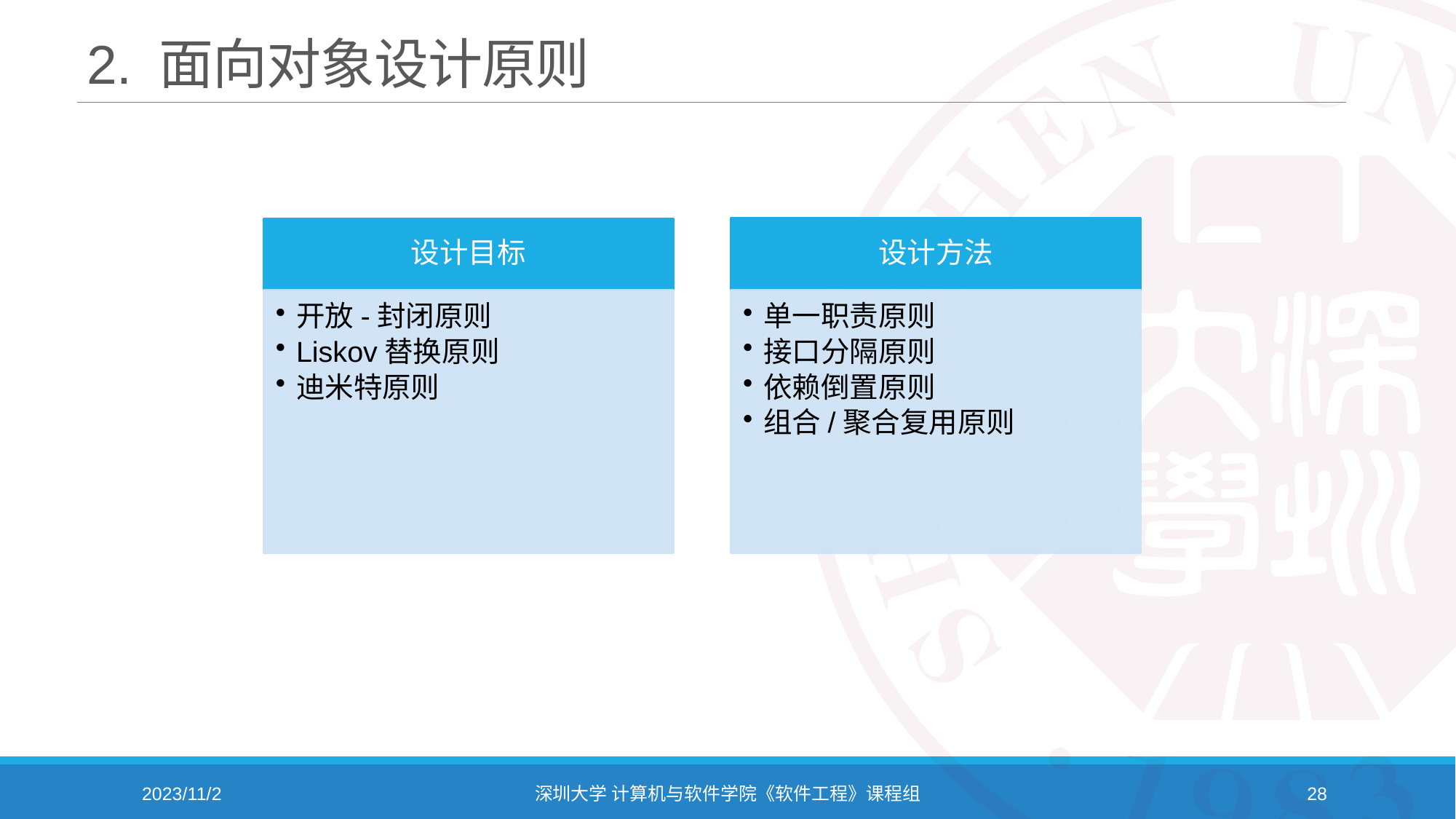

# 2. 面向对象设计原则
设计目标
开放-封闭原则
Liskov替换原则
迪米特原则
设计方法
单一职责原则
接口分隔原则
依赖倒置原则
组合/聚合复用原则
2023/11/2
深圳大学 计算机与软件学院《软件工程》课程组
28